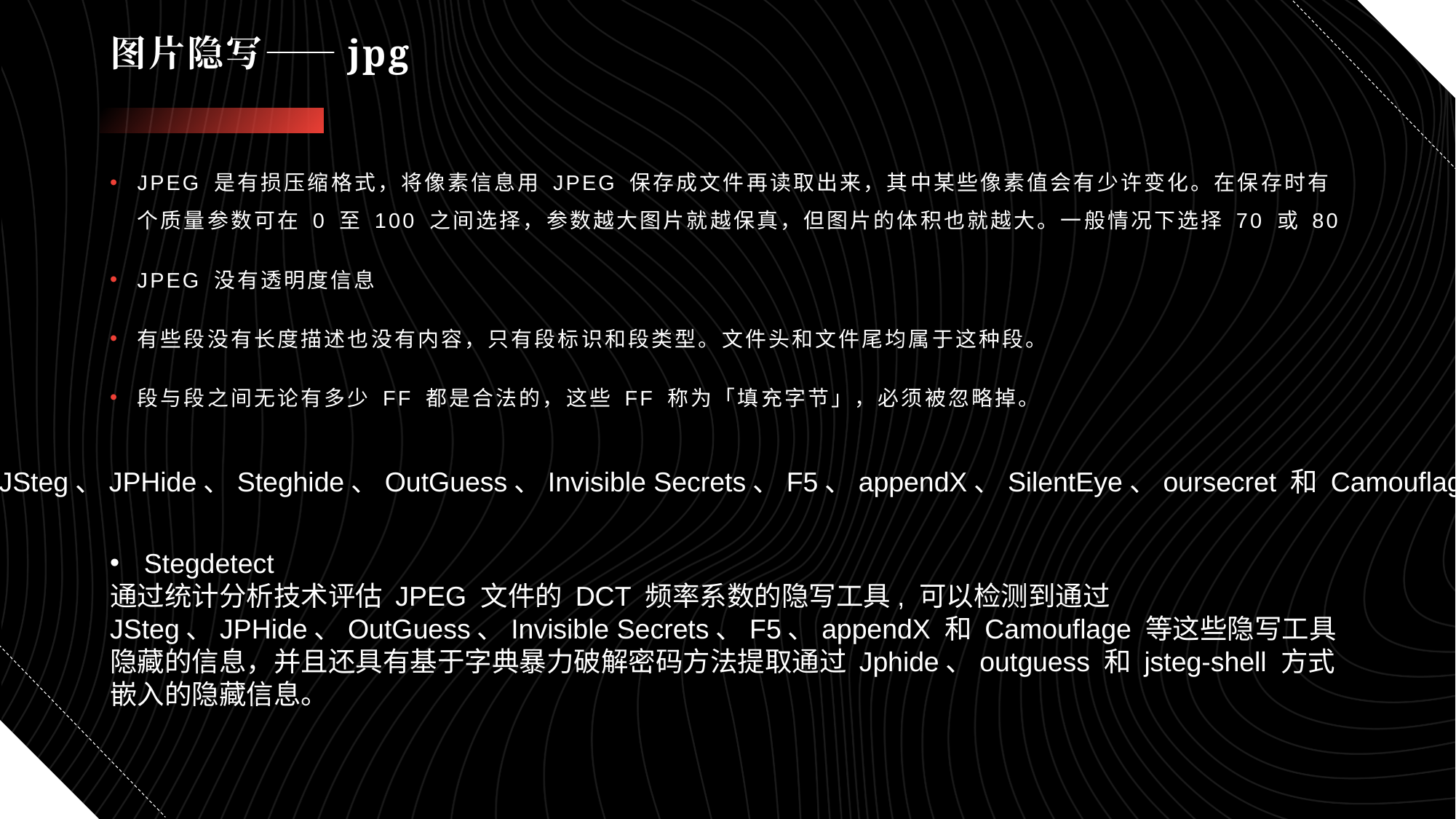

# 图片隐写——jpg
JPEG 是有损压缩格式，将像素信息用 JPEG 保存成文件再读取出来，其中某些像素值会有少许变化。在保存时有个质量参数可在 0 至 100 之间选择，参数越大图片就越保真，但图片的体积也就越大。一般情况下选择 70 或 80
JPEG 没有透明度信息
有些段没有长度描述也没有内容，只有段标识和段类型。文件头和文件尾均属于这种段。
段与段之间无论有多少 FF 都是合法的，这些 FF 称为「填充字节」，必须被忽略掉。
JSteg、JPHide、Steghide、OutGuess、Invisible Secrets、F5、appendX、SilentEye、oursecret 和 Camouflage
Stegdetect
通过统计分析技术评估 JPEG 文件的 DCT 频率系数的隐写工具, 可以检测到通过 JSteg、JPHide、OutGuess、Invisible Secrets、F5、appendX 和 Camouflage 等这些隐写工具隐藏的信息，并且还具有基于字典暴力破解密码方法提取通过 Jphide、outguess 和 jsteg-shell 方式嵌入的隐藏信息。